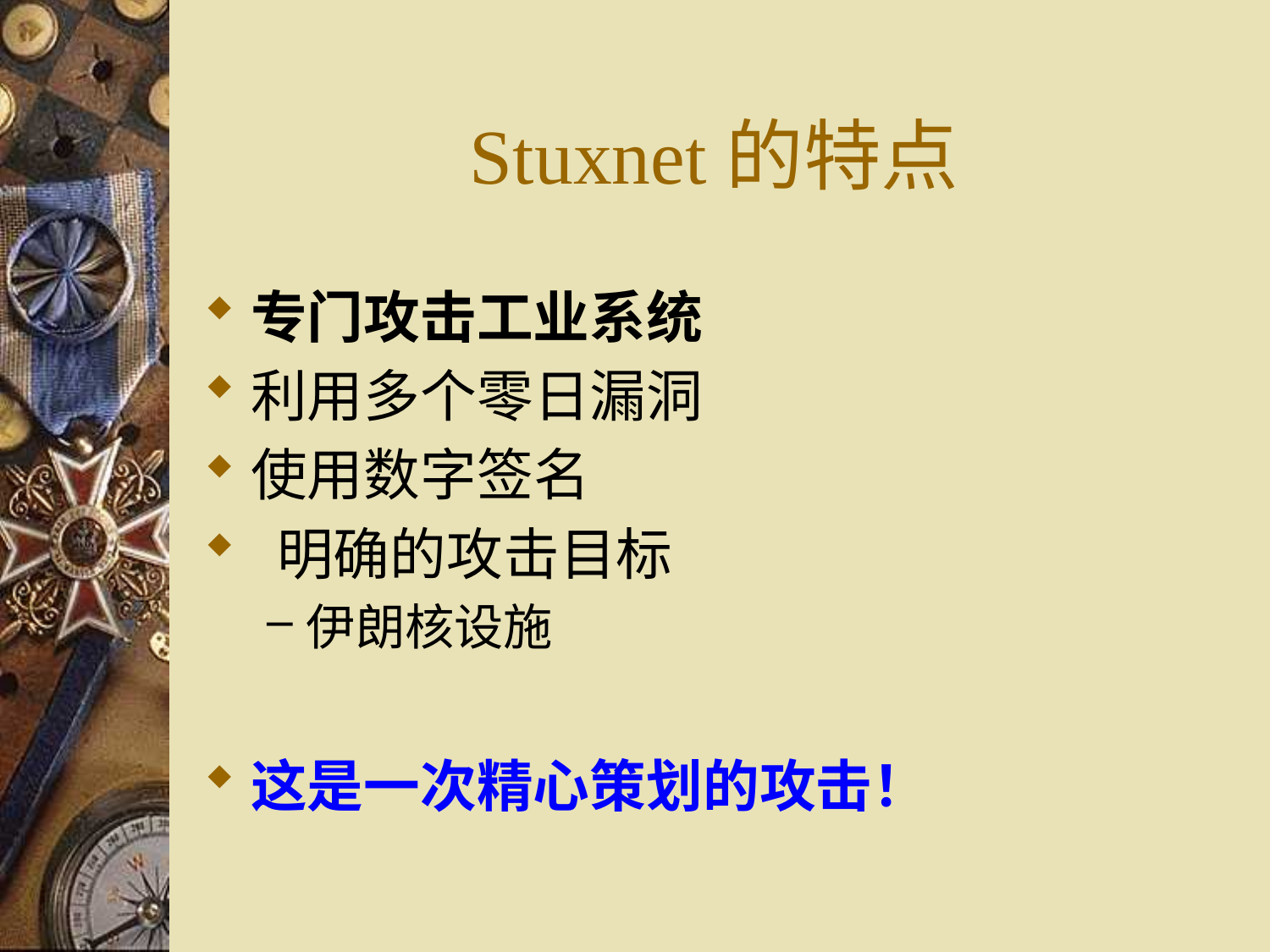

# Stuxnet的特点
专门攻击工业系统
利用多个零日漏洞
使用数字签名
 明确的攻击目标
伊朗核设施

这是一次精心策划的攻击！